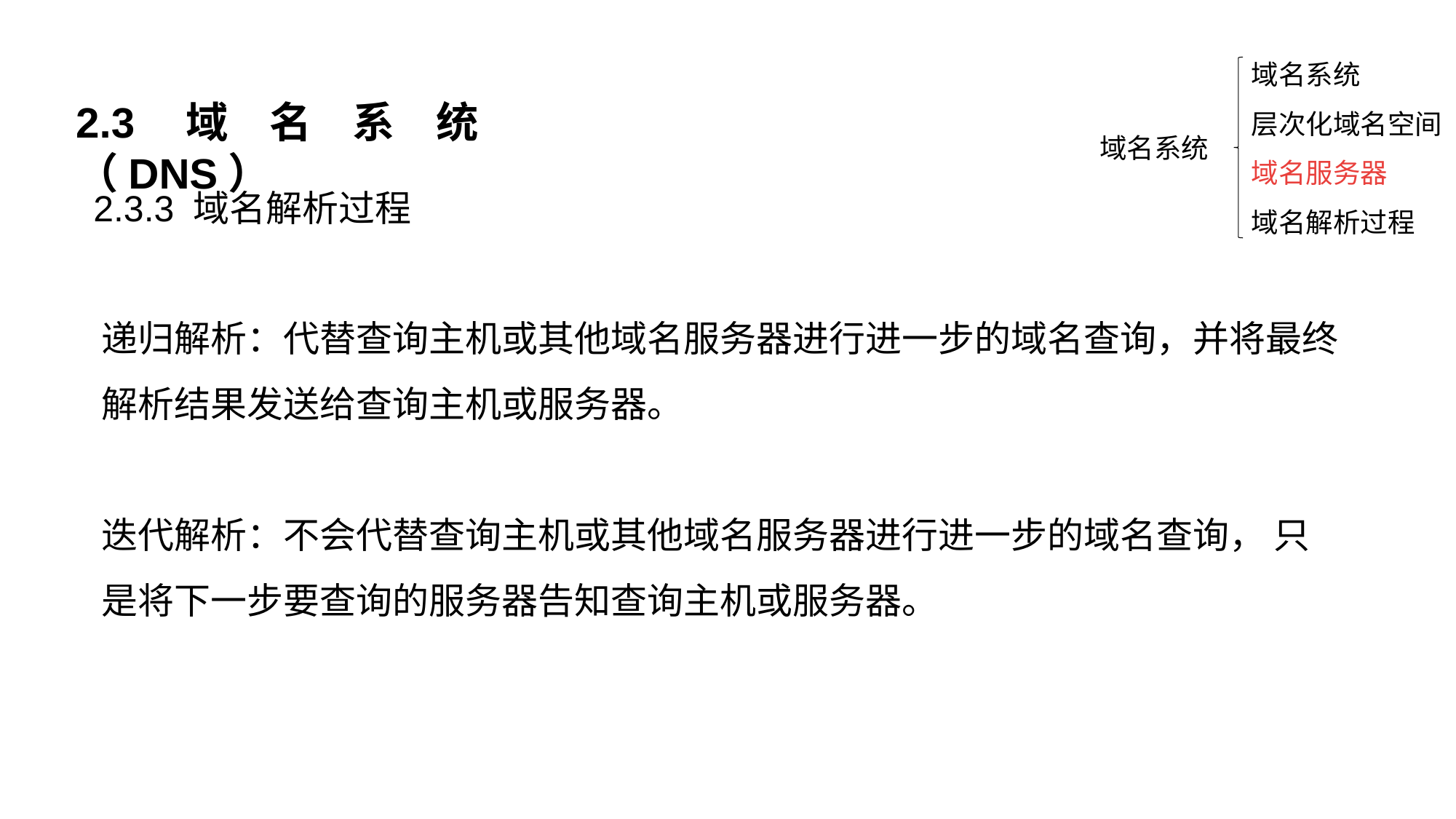

域名系统
层次化域名空间
域名服务器
域名解析过程

2.3域名系统（DNS）

           域名系统
2.3.3 域名解析过程

递归解析：代替查询主机或其他域名服务器进行进一步的域名查询，并将最终解析结果发送给查询主机或服务器。

迭代解析：不会代替查询主机或其他域名服务器进行进一步的域名查询， 只是将下一步要查询的服务器告知查询主机或服务器。